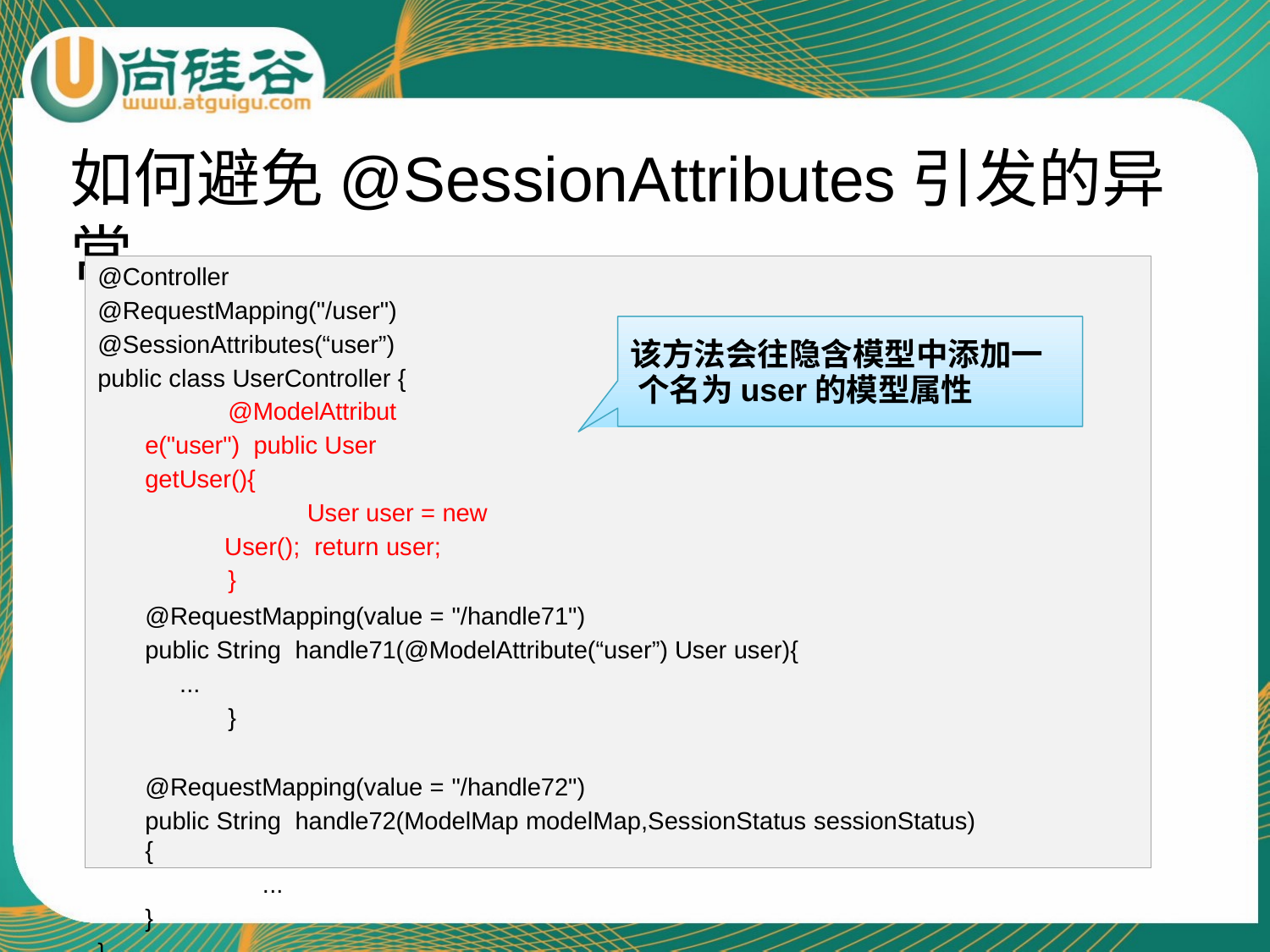

# 如何避免@SessionAttributes引发的异常

@Controller
@RequestMapping("/user")
@SessionAttributes(“user”)  public class UserController {
@ModelAttribute("user")  public User getUser(){
User user = new User();  return user;
}

该方法会往隐含模型中添加一  个名为user的模型属性

@RequestMapping(value = "/handle71")
public String  handle71(@ModelAttribute(“user”) User user){
...
}

@RequestMapping(value = "/handle72")
public String  handle72(ModelMap modelMap,SessionStatus sessionStatus){
...
}
}